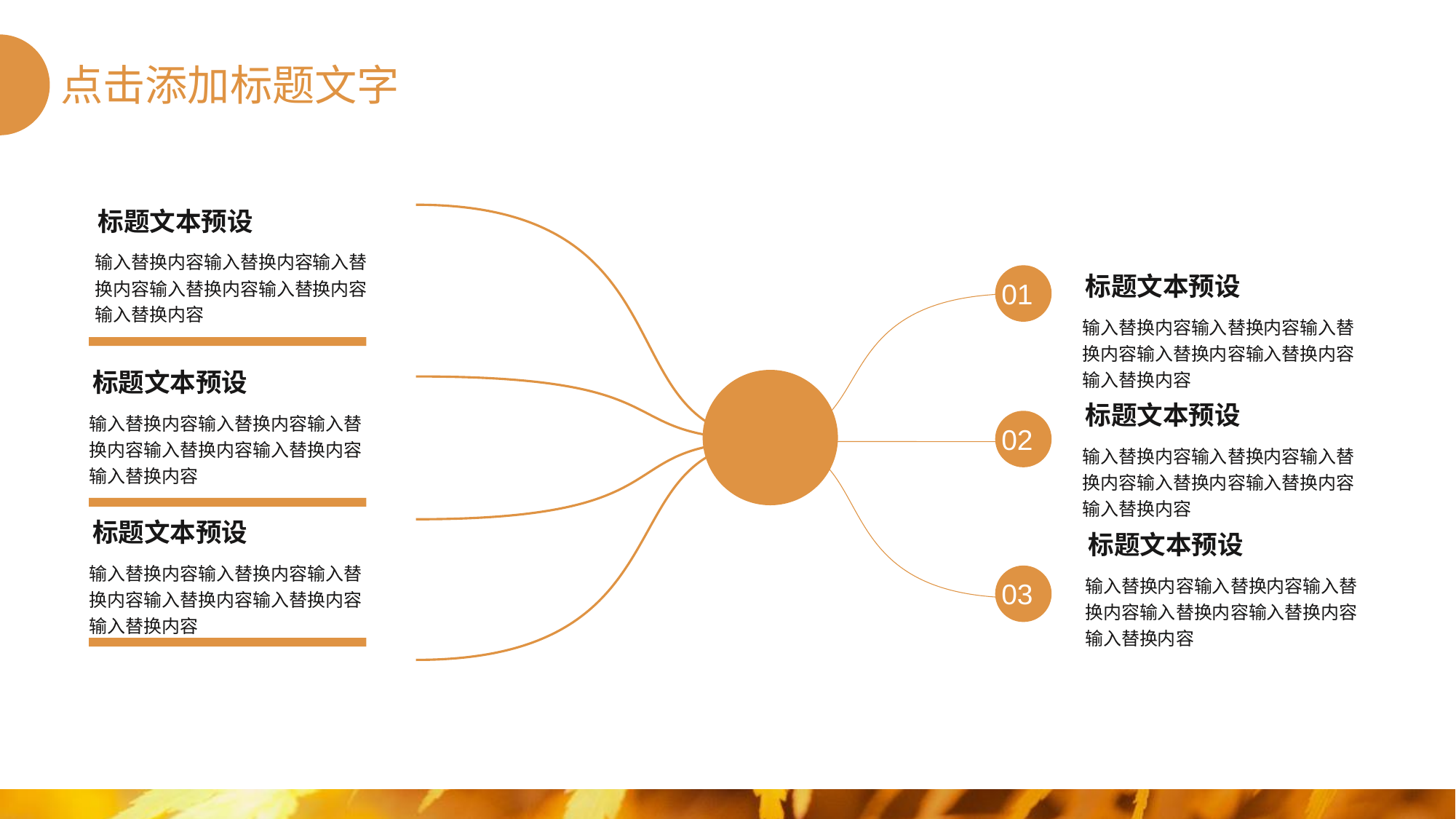

点击添加标题文字
标题文本预设
输入替换内容输入替换内容输入替换内容输入替换内容输入替换内容输入替换内容

标题文本预设
输入替换内容输入替换内容输入替换内容输入替换内容输入替换内容输入替换内容

标题文本预设
输入替换内容输入替换内容输入替换内容输入替换内容输入替换内容输入替换内容

标题文本预设

01
输入替换内容输入替换内容输入替换内容输入替换内容输入替换内容输入替换内容
标题文本预设

02
输入替换内容输入替换内容输入替换内容输入替换内容输入替换内容输入替换内容
标题文本预设
输入替换内容输入替换内容输入替换内容输入替换内容输入替换内容输入替换内容

03